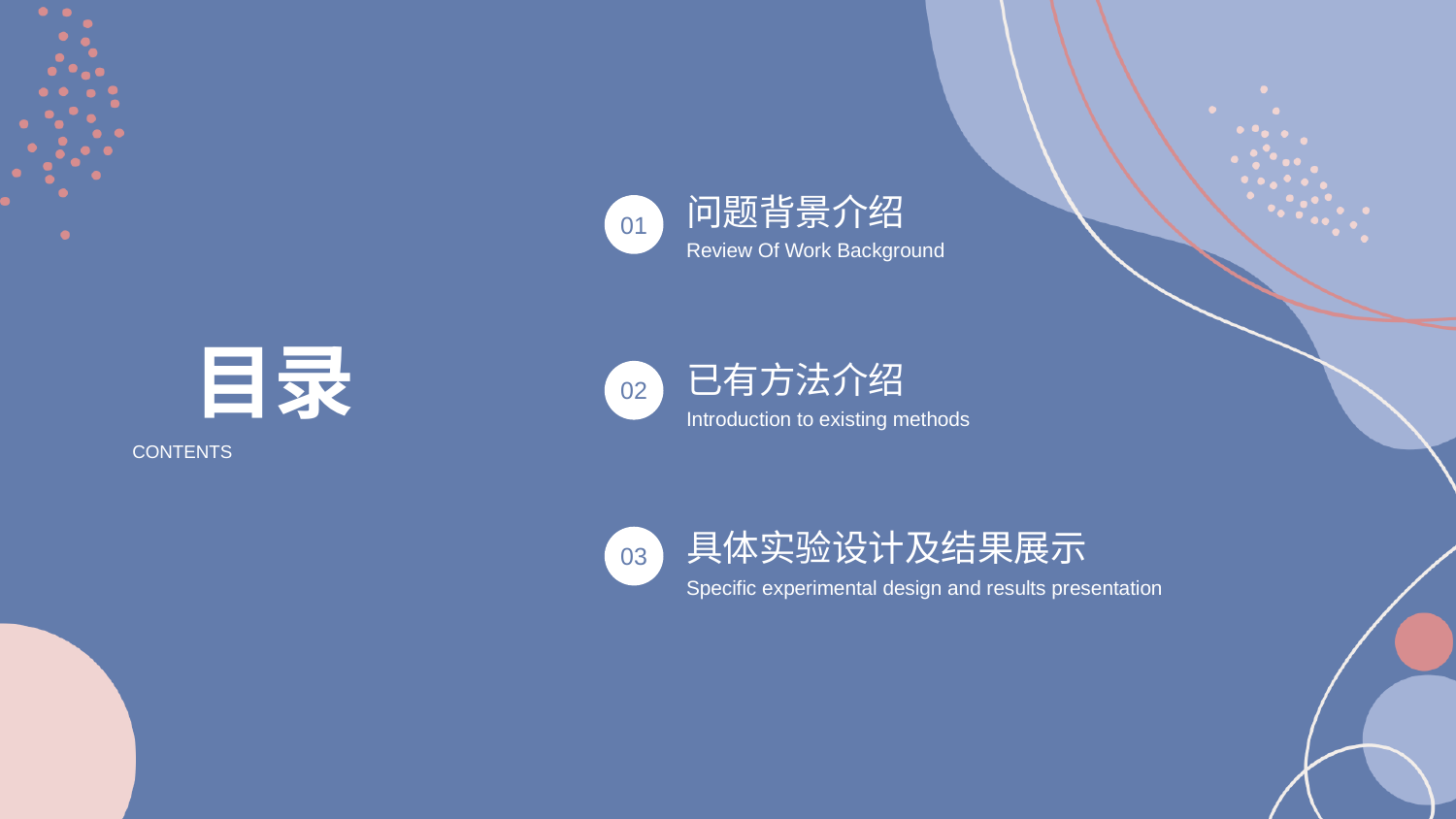

问题背景介绍

01
Review Of Work Background
目录
已有方法介绍

02
Introduction to existing methods
CONTENTS
具体实验设计及结果展示

03
Specific experimental design and results presentation